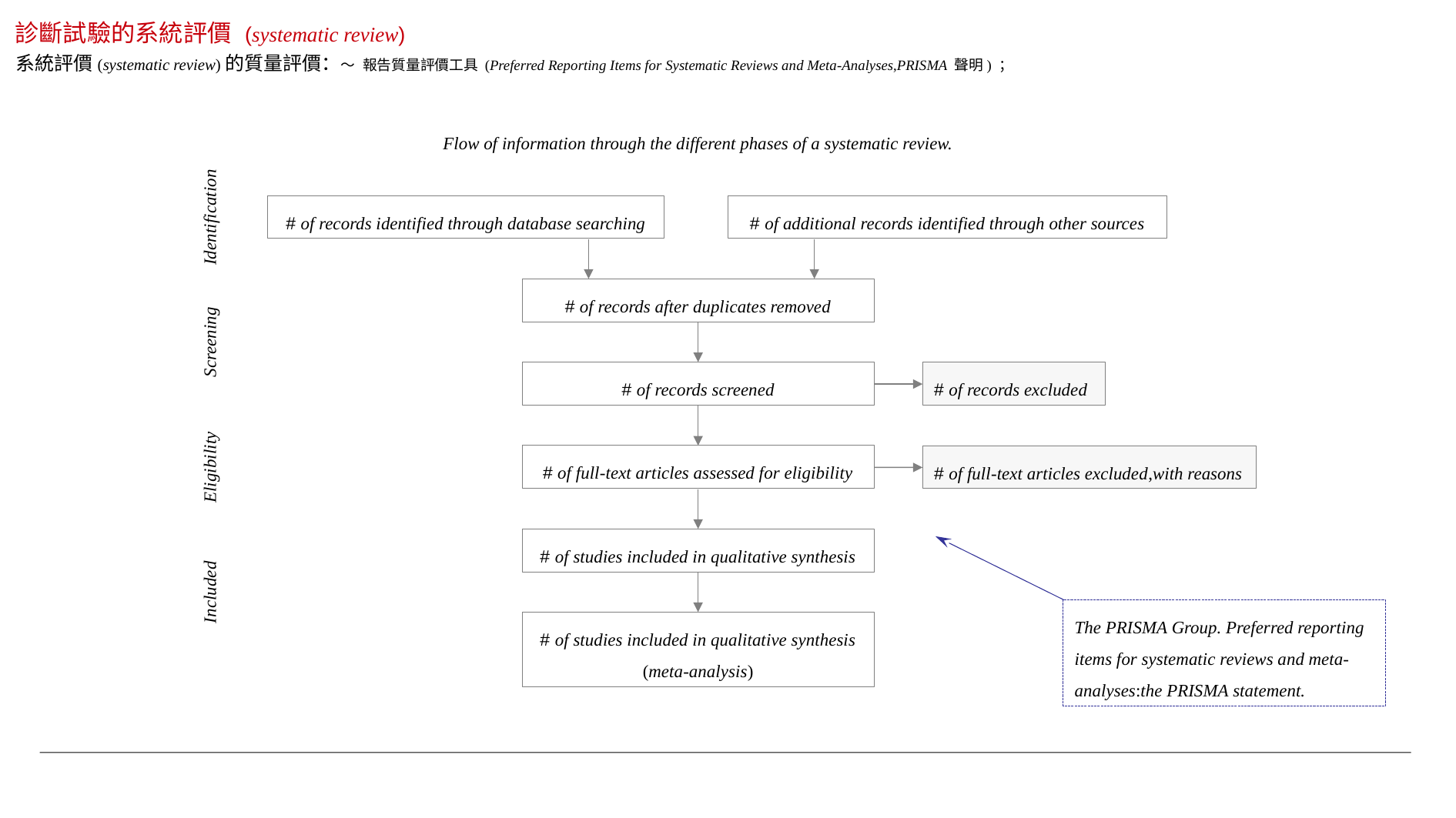

診斷試驗的系統評價 (systematic review)
系統評價(systematic review)的質量評價：～  報告質量評價工具 (Preferred Reporting Items for Systematic Reviews and Meta-Analyses,PRISMA 聲明) ；
Flow of information through the different phases of a systematic review.
Identification
# of records identified through database searching
# of additional records identified through other sources
# of records after duplicates removed
Screening
# of records screened
# of records excluded
Eligibility
# of full-text articles assessed for eligibility
# of full-text articles excluded,with reasons
# of studies included in qualitative synthesis
Included
# of studies included in qualitative synthesis
(meta-analysis)
The PRISMA Group. Preferred reporting items for systematic reviews and meta-analyses:the PRISMA statement.